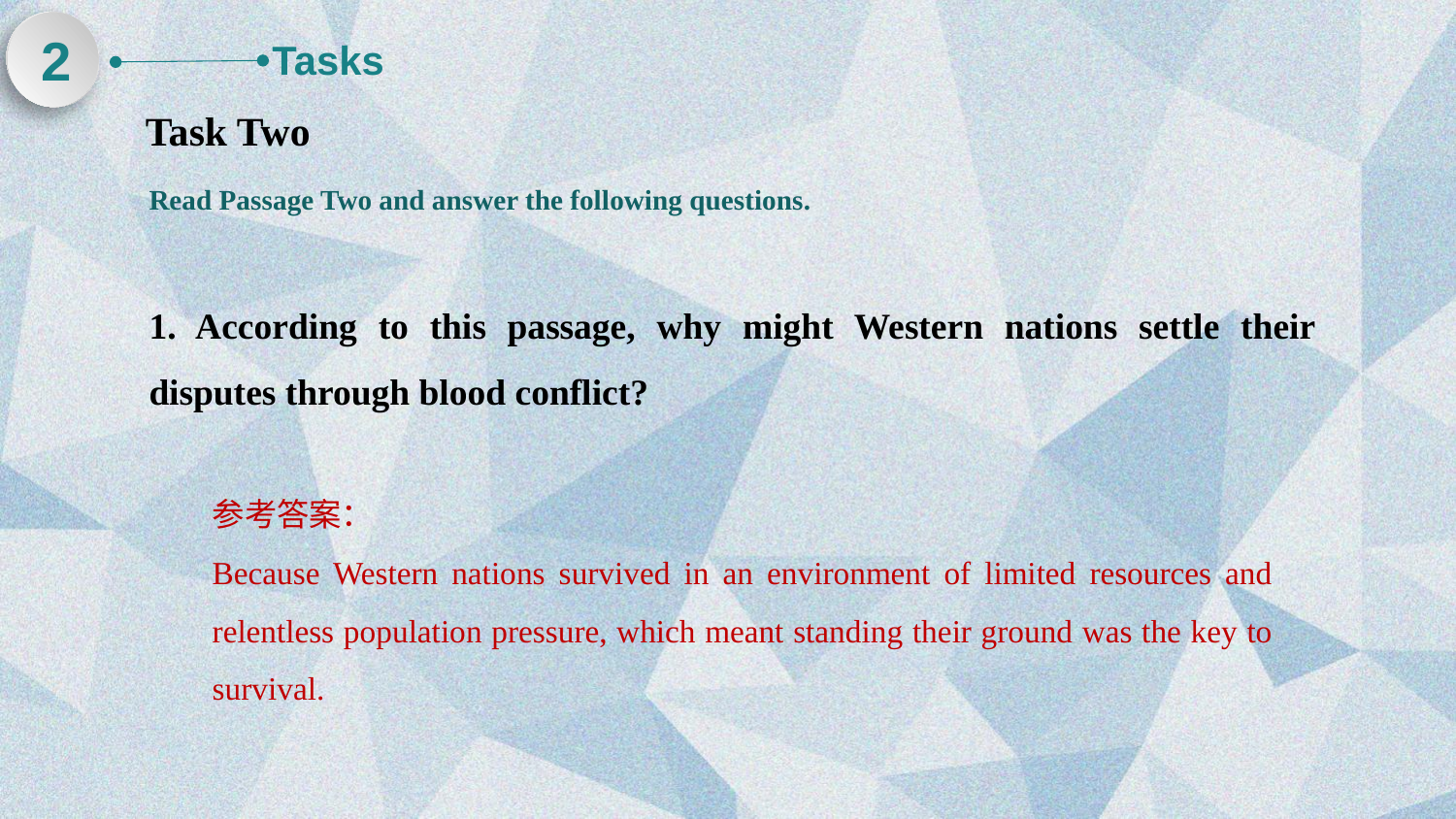

2
Tasks
Task Two
Read Passage Two and answer the following questions.
1. According to this passage, why might Western nations settle their  disputes through blood conflict?
参考答案：
Because Western nations survived in an environment of limited resources and relentless population pressure, which meant standing their ground was the key to survival.